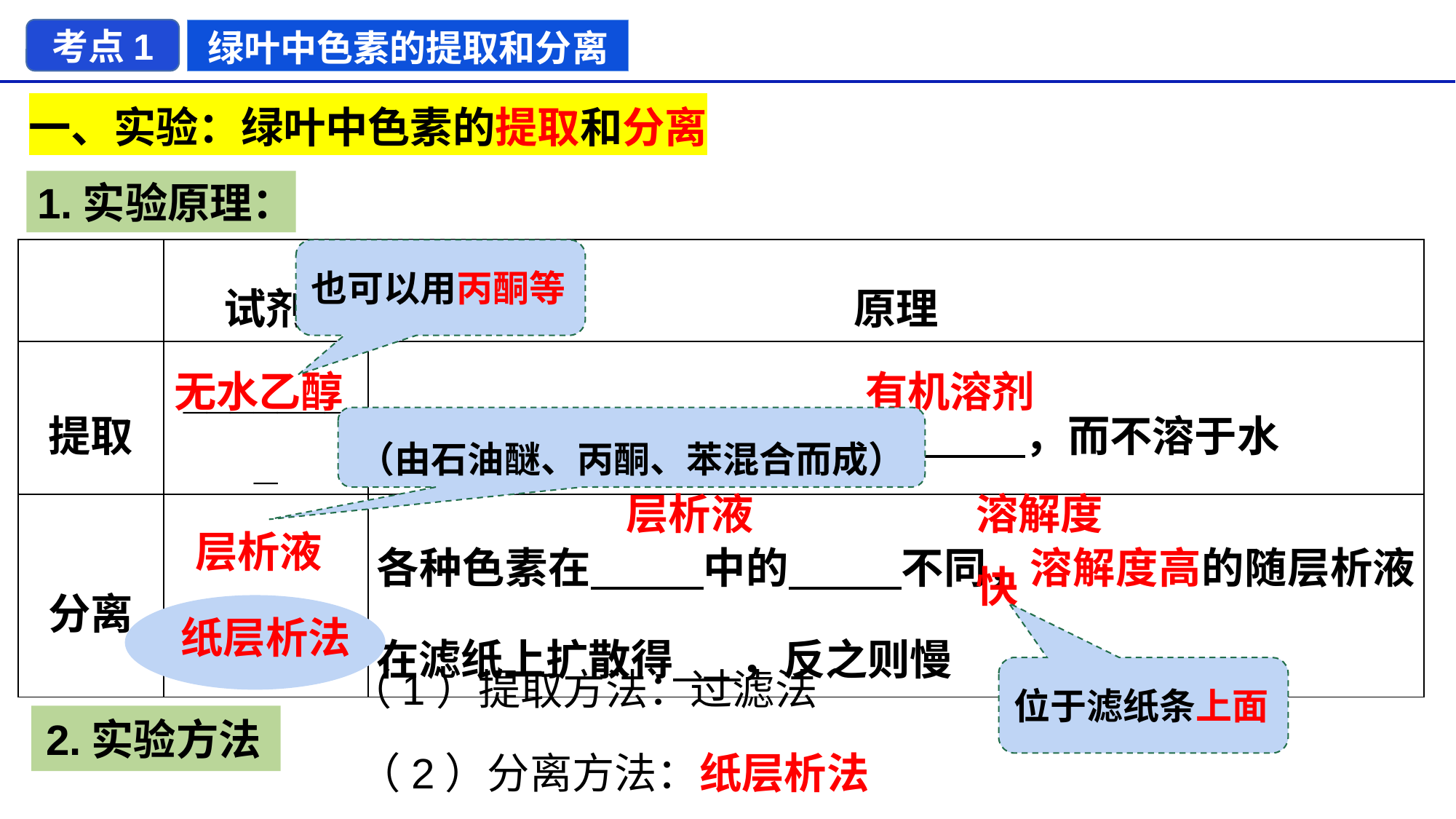

考点1
绿叶中色素的提取和分离

一、实验：绿叶中色素的提取和分离
1.实验原理：
|  | 试剂 | 原理 |
| --- | --- | --- |
| 提取 | \_\_\_\_\_\_\_\_ | 绿叶中的色素溶于 ，而不溶于水 |
| 分离 | \_\_\_\_\_\_\_ | 各种色素在 中的 不同，溶解度高的随层析液在滤纸上扩散得 ，反之则慢 |
也可以用丙酮等
无水乙醇
有机溶剂
（由石油醚、丙酮、苯混合而成）
层析液
溶解度
层析液
快

纸层析法
（1）提取方法：过滤法
位于滤纸条上面
2.实验方法
（2）分离方法：纸层析法